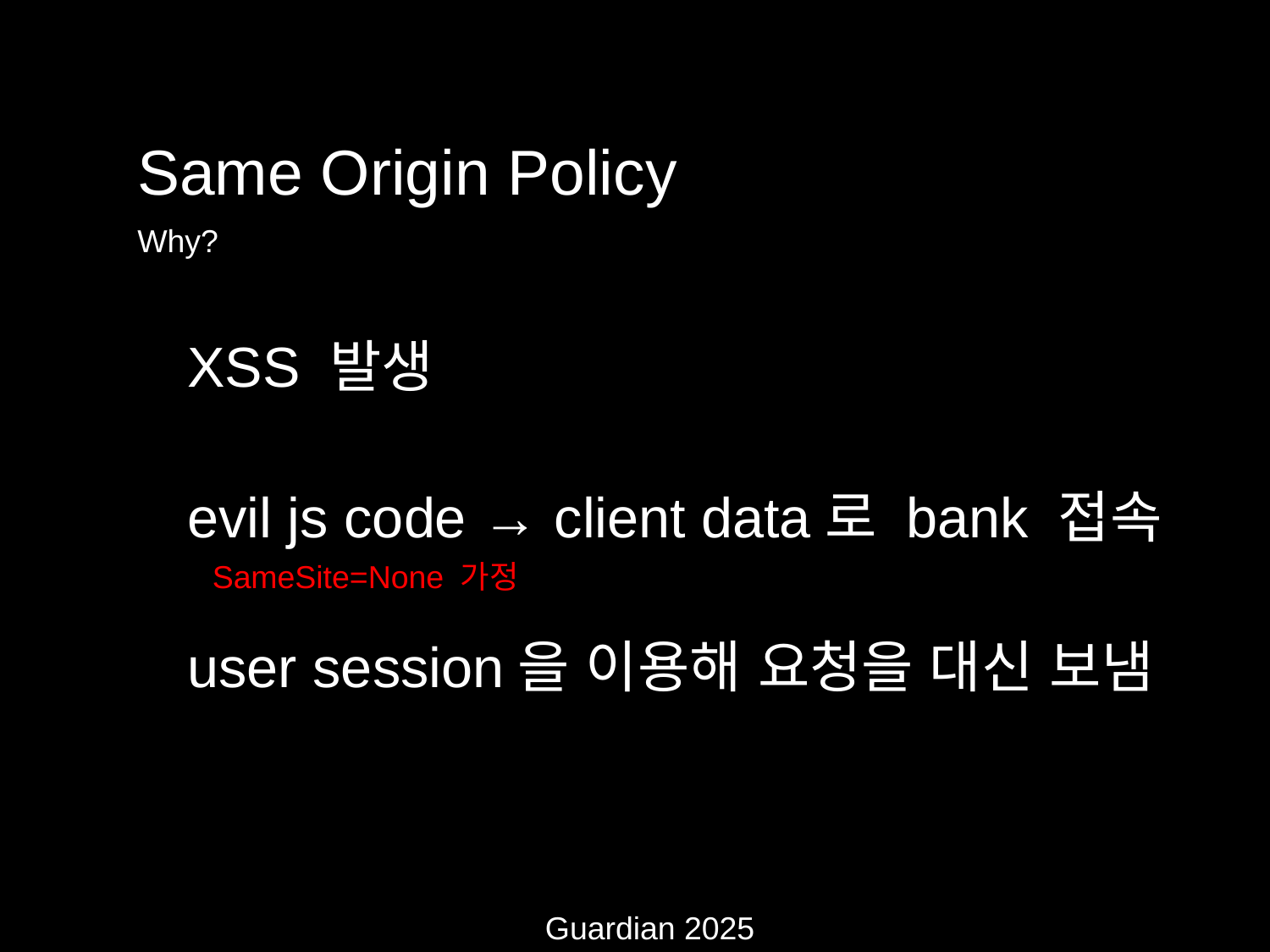

Same Origin Policy
Why?
XSS 발생
evil js code → client data로 bank 접속
user session을 이용해 요청을 대신 보냄
SameSite=None 가정